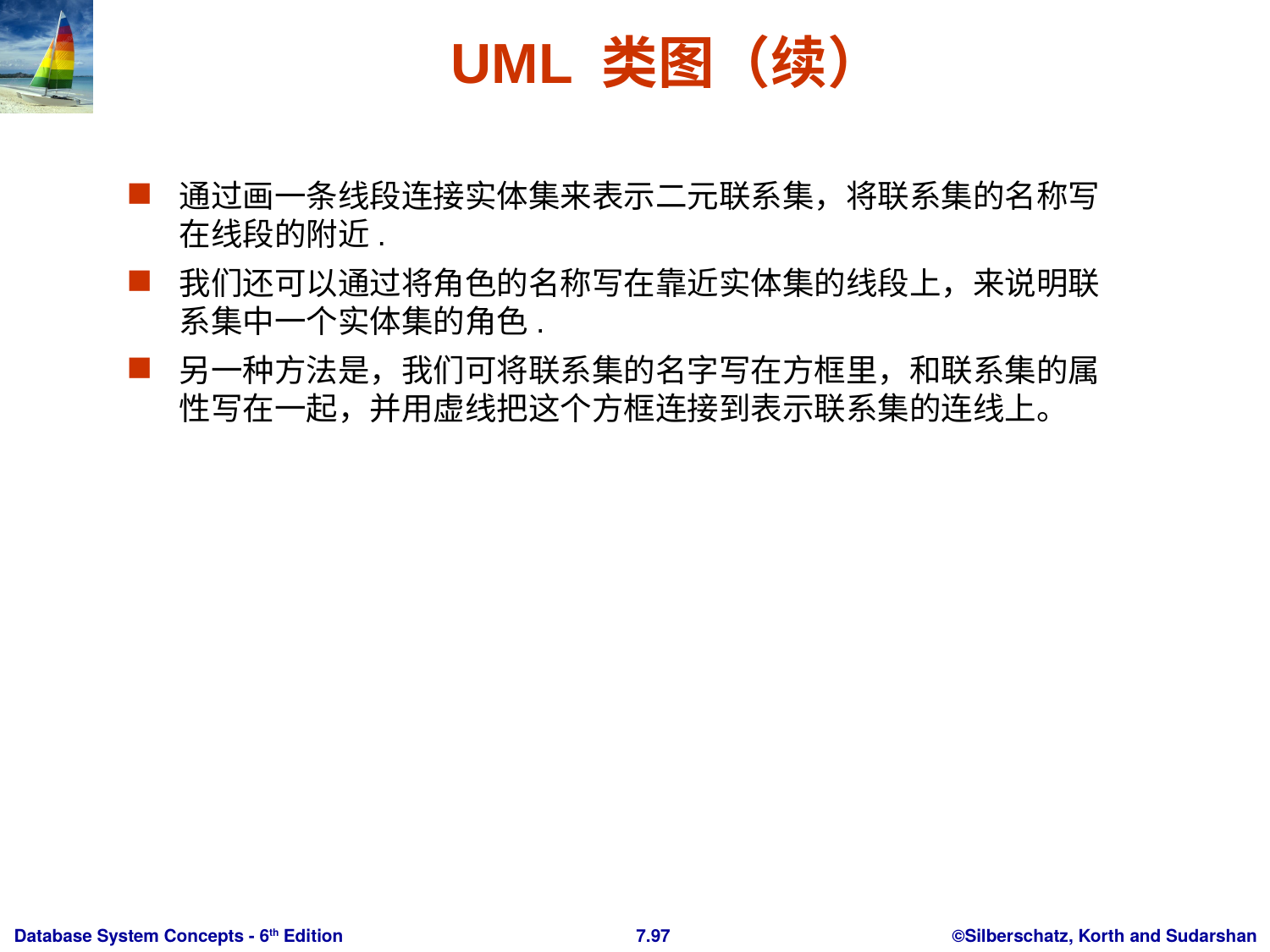

# UML 类图（续）
通过画一条线段连接实体集来表示二元联系集，将联系集的名称写在线段的附近.
我们还可以通过将角色的名称写在靠近实体集的线段上，来说明联系集中一个实体集的角色.
另一种方法是，我们可将联系集的名字写在方框里，和联系集的属性写在一起，并用虚线把这个方框连接到表示联系集的连线上。